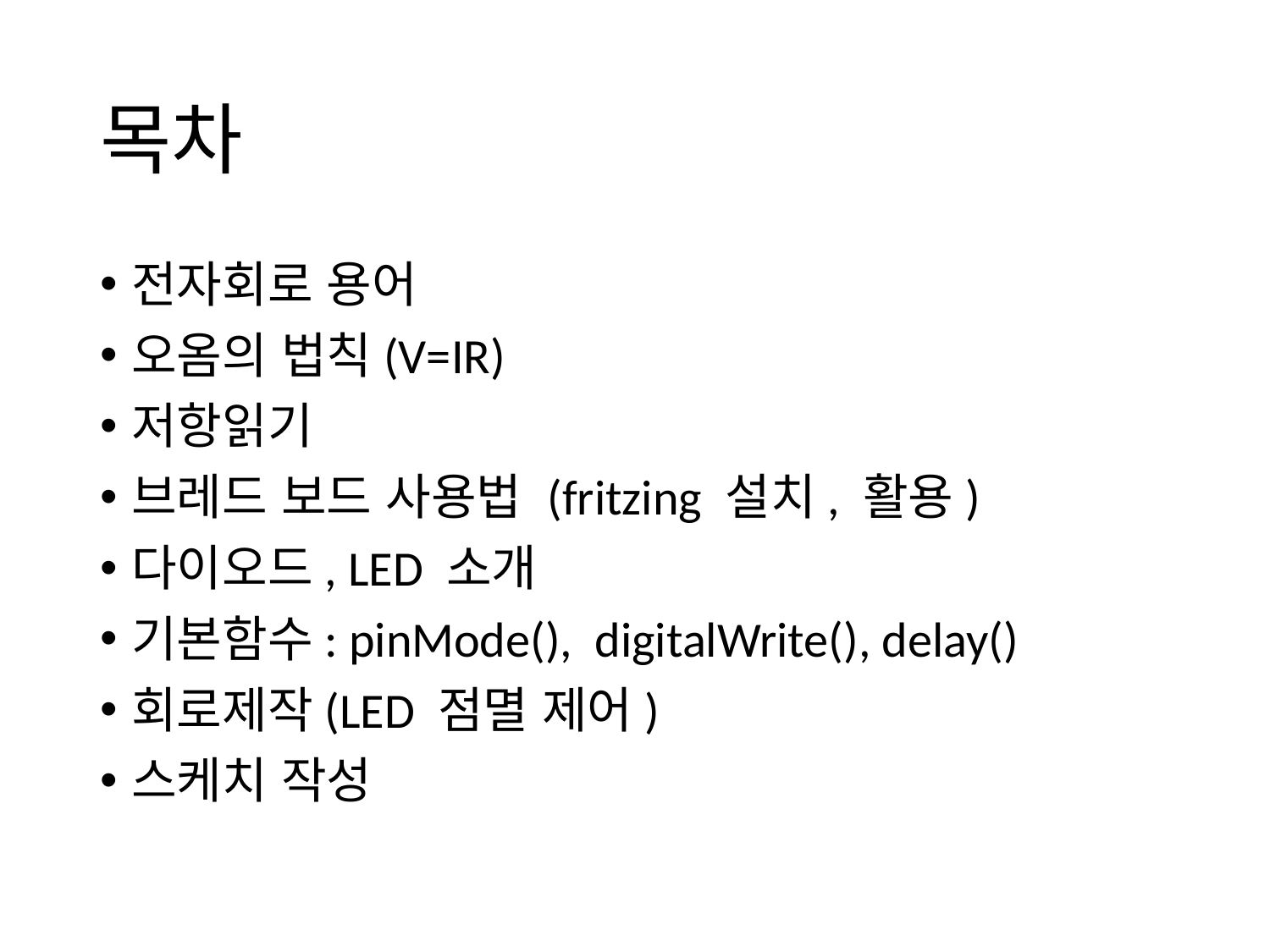

# 목차
전자회로 용어
오옴의 법칙(V=IR)
저항읽기
브레드 보드 사용법 (fritzing 설치, 활용)
다이오드, LED 소개
기본함수: pinMode(),  digitalWrite(), delay()
회로제작(LED 점멸 제어)
스케치 작성